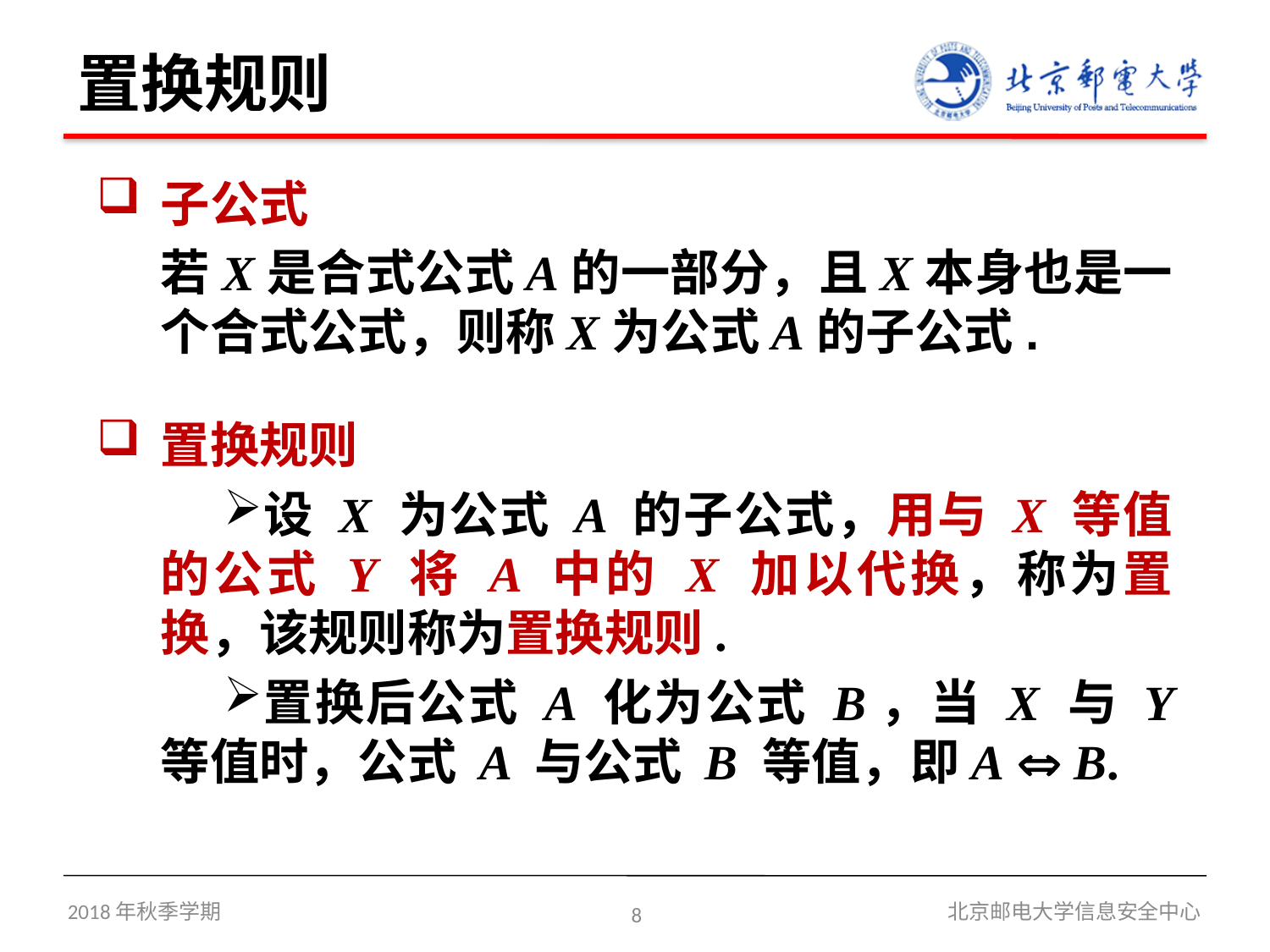

# 置换规则
子公式
若X是合式公式A的一部分，且X本身也是一个合式公式，则称X为公式A的子公式.

置换规则
设 X 为公式 A 的子公式，用与 X 等值的公式 Y 将 A 中的 X 加以代换，称为置换，该规则称为置换规则.
置换后公式 A 化为公式 B，当 X 与 Y 等值时，公式 A 与公式 B 等值，即A ⇔ B.

2018年秋季学期
8